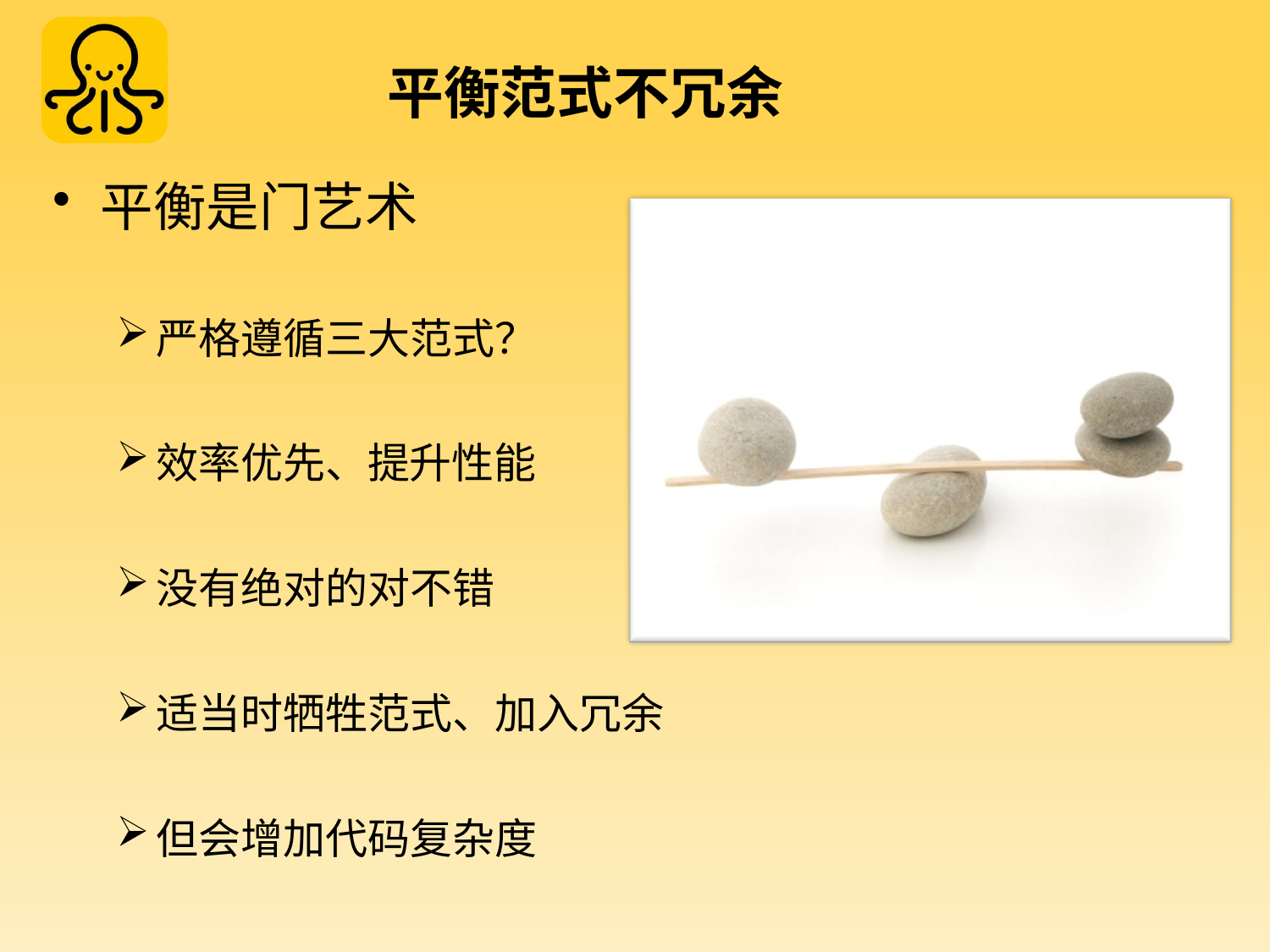

# 平衡范式不冗余
平衡是门艺术

严格遵循三大范式？

效率优先、提升性能

没有绝对的对不错

适当时牺牲范式、加入冗余

但会增加代码复杂度